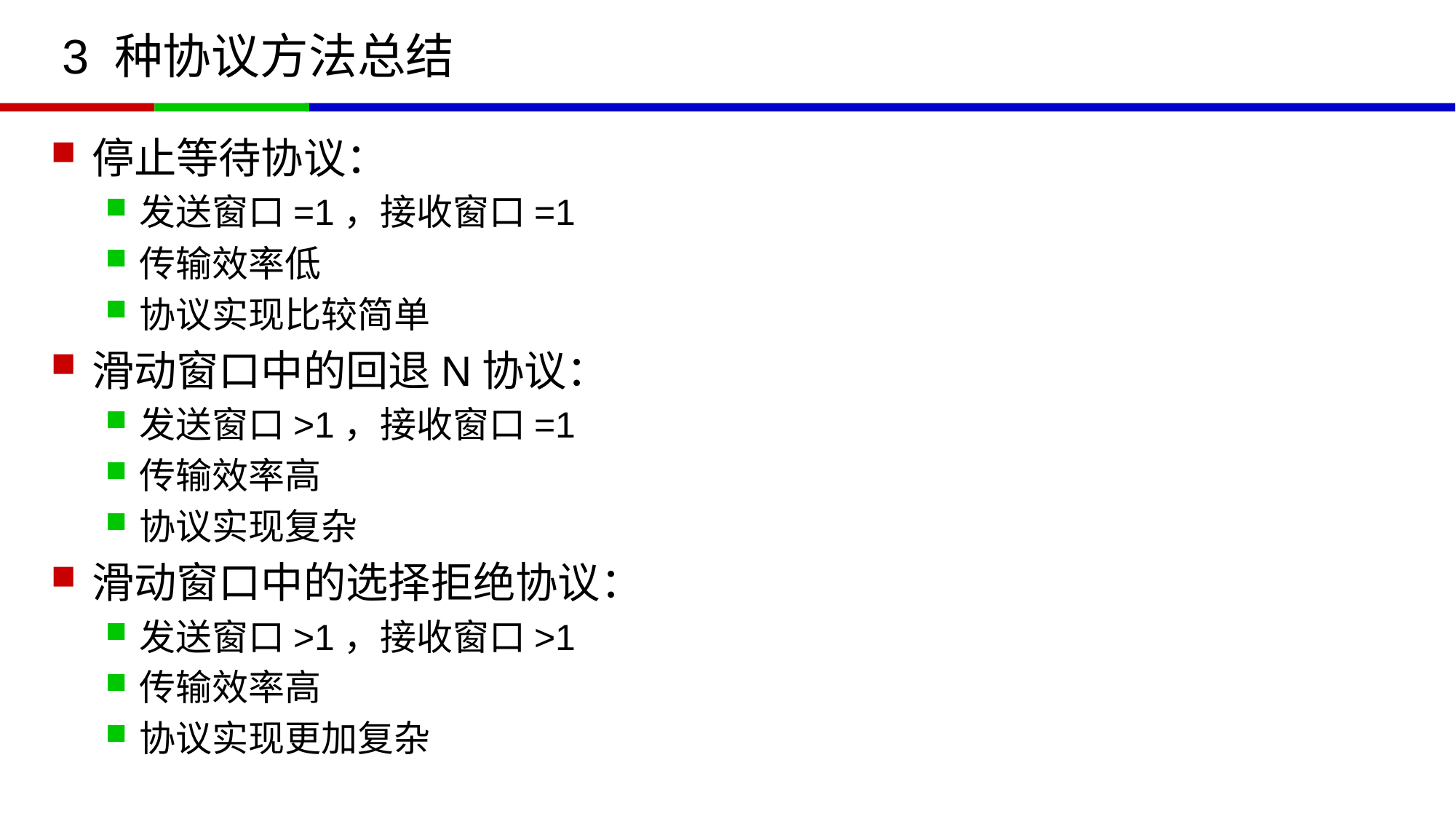

# 3 种协议方法总结
停止等待协议：
发送窗口=1，接收窗口=1
传输效率低
协议实现比较简单
滑动窗口中的回退N协议：
发送窗口>1，接收窗口=1
传输效率高
协议实现复杂
滑动窗口中的选择拒绝协议：
发送窗口>1，接收窗口>1
传输效率高
协议实现更加复杂

86